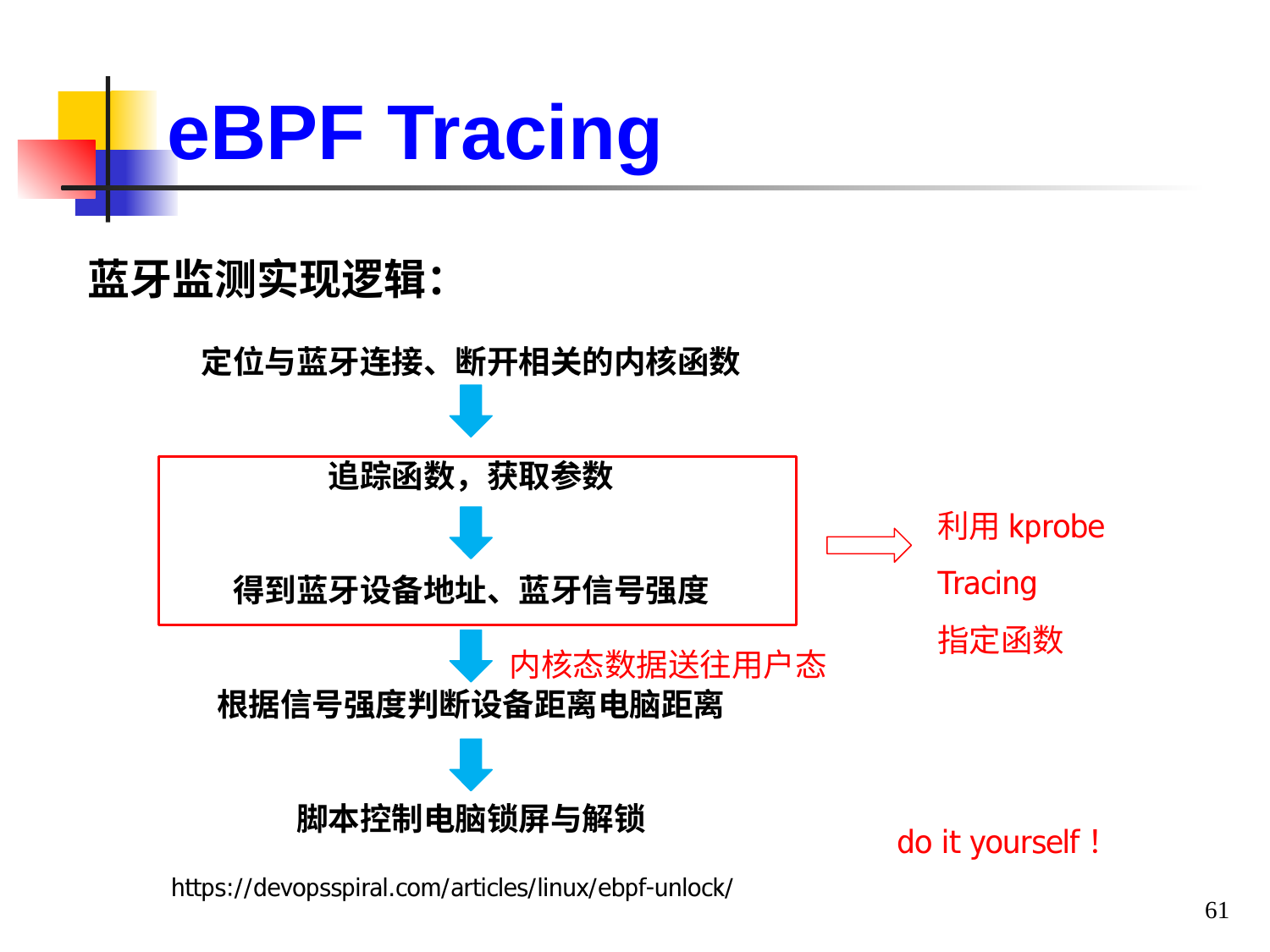

eBPF Tracing
蓝牙监测实现逻辑：
定位与蓝牙连接、断开相关的内核函数

追踪函数，获取参数

得到蓝牙设备地址、蓝牙信号强度

根据信号强度判断设备距离电脑距离

脚本控制电脑锁屏与解锁

利用kprobe
Tracing
指定函数

内核态数据送往用户态

do it yourself！
https://devopsspiral.com/articles/linux/ebpf-unlock/
61